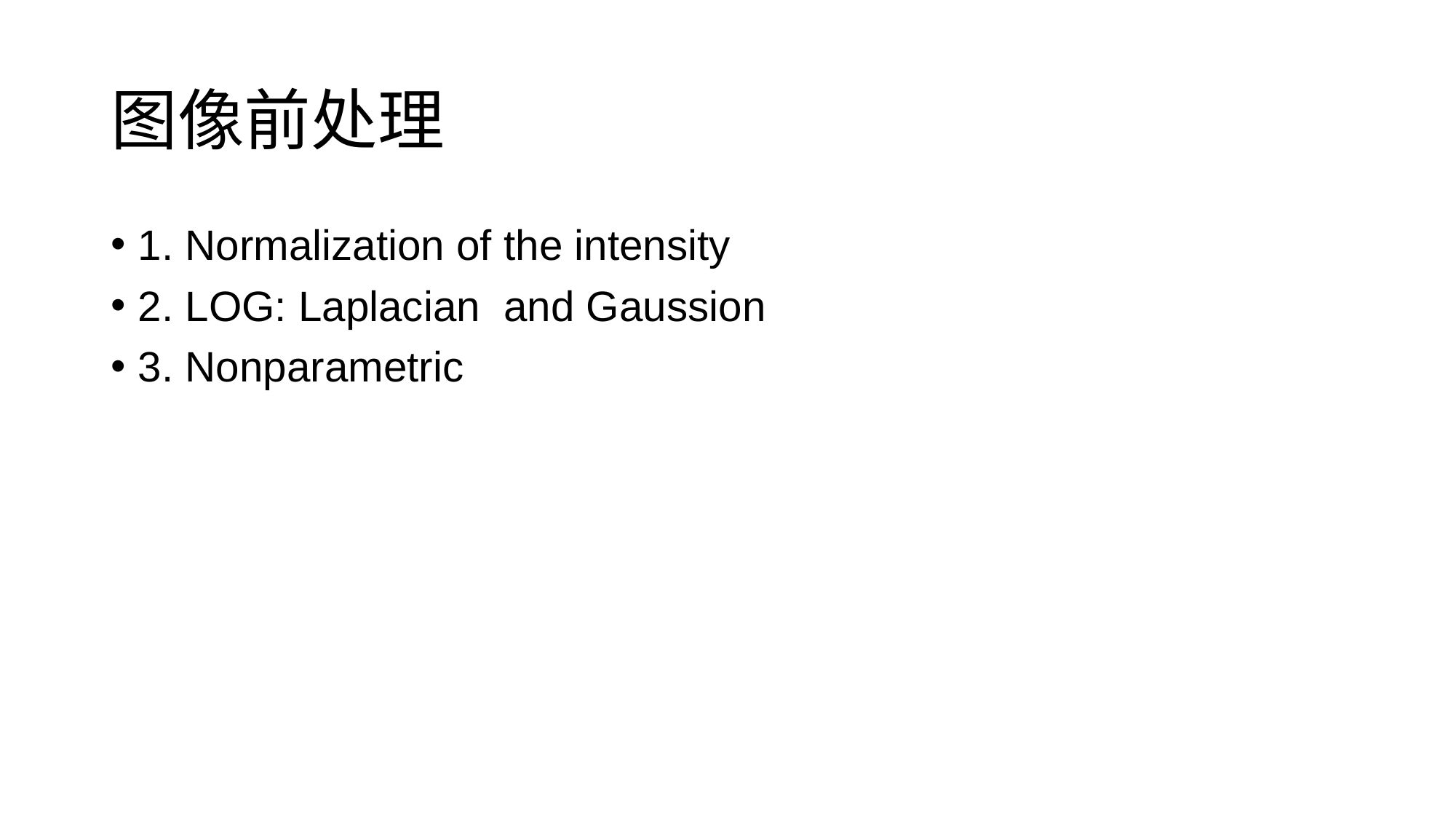

# 图像前处理
1. Normalization of the intensity
2. LOG: Laplacian  and Gaussion
3. Nonparametric